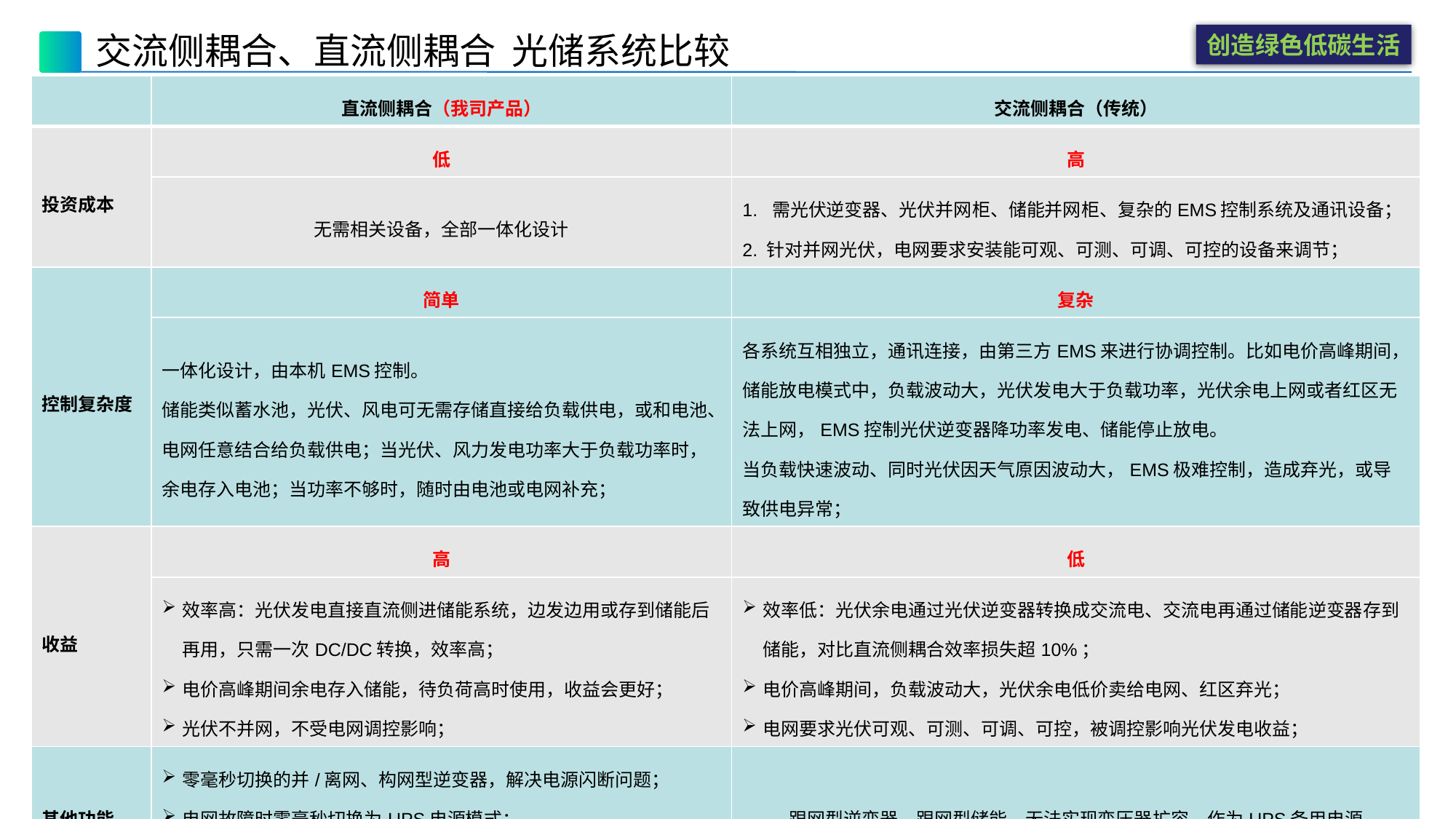

# 交流侧耦合、直流侧耦合  光储系统比较
|  | 直流侧耦合（我司产品） | 交流侧耦合（传统） |
| --- | --- | --- |
| 投资成本 | 低 | 高 |
|  | 无需相关设备，全部一体化设计 | 1. 需光伏逆变器、光伏并网柜、储能并网柜、复杂的EMS控制系统及通讯设备； 2. 针对并网光伏，电网要求安装能可观、可测、可调、可控的设备来调节； |
| 控制复杂度 | 简单 | 复杂 |
|  | 一体化设计，由本机EMS控制。 储能类似蓄水池，光伏、风电可无需存储直接给负载供电，或和电池、电网任意结合给负载供电；当光伏、风力发电功率大于负载功率时，余电存入电池；当功率不够时，随时由电池或电网补充； | 各系统互相独立，通讯连接，由第三方EMS来进行协调控制。比如电价高峰期间，储能放电模式中，负载波动大，光伏发电大于负载功率，光伏余电上网或者红区无法上网，EMS控制光伏逆变器降功率发电、储能停止放电。 当负载快速波动、同时光伏因天气原因波动大，EMS极难控制，造成弃光，或导致供电异常； |
| 收益 | 高 | 低 |
|  | 效率高：光伏发电直接直流侧进储能系统，边发边用或存到储能后再用，只需一次DC/DC转换，效率高； 电价高峰期间余电存入储能，待负荷高时使用，收益会更好； 光伏不并网，不受电网调控影响； | 效率低：光伏余电通过光伏逆变器转换成交流电、交流电再通过储能逆变器存到储能，对比直流侧耦合效率损失超10%； 电价高峰期间，负载波动大，光伏余电低价卖给电网、红区弃光； 电网要求光伏可观、可测、可调、可控，被调控影响光伏发电收益； |
| 其他功能 | 零毫秒切换的并/离网、构网型逆变器，解决电源闪断问题； 电网故障时零毫秒切换为UPS电源模式； 实现变压器扩容（变压器功率+储能功率）； | 跟网型逆变器、跟网型储能，无法实现变压器扩容、作为UPS备用电源 |